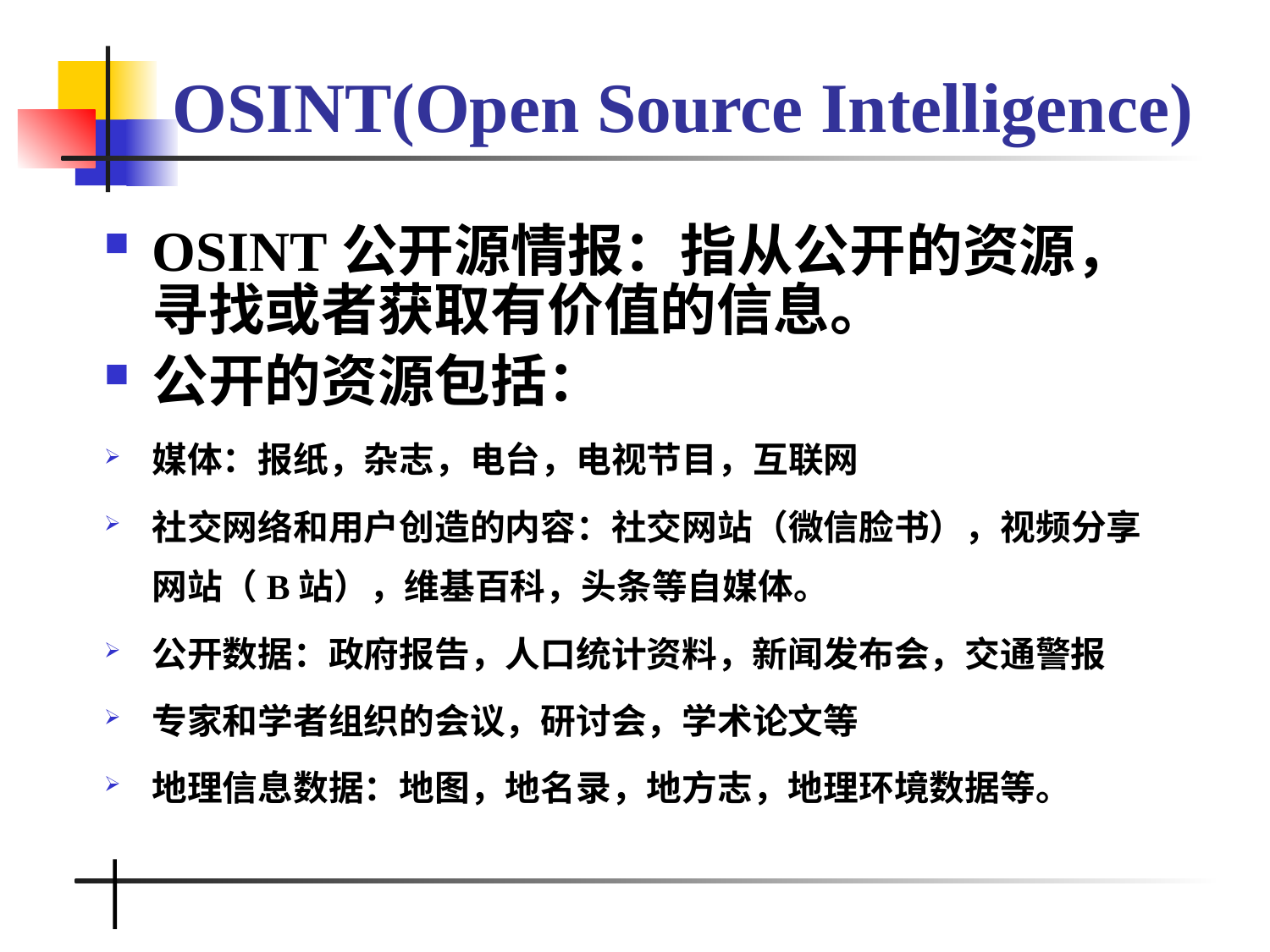

# OSINT(Open Source Intelligence)
OSINT公开源情报：指从公开的资源，寻找或者获取有价值的信息。
公开的资源包括：
媒体：报纸，杂志，电台，电视节目，互联网
社交网络和用户创造的内容：社交网站（微信脸书），视频分享网站（B站），维基百科，头条等自媒体。
公开数据：政府报告，人口统计资料，新闻发布会，交通警报
专家和学者组织的会议，研讨会，学术论文等
地理信息数据：地图，地名录，地方志，地理环境数据等。